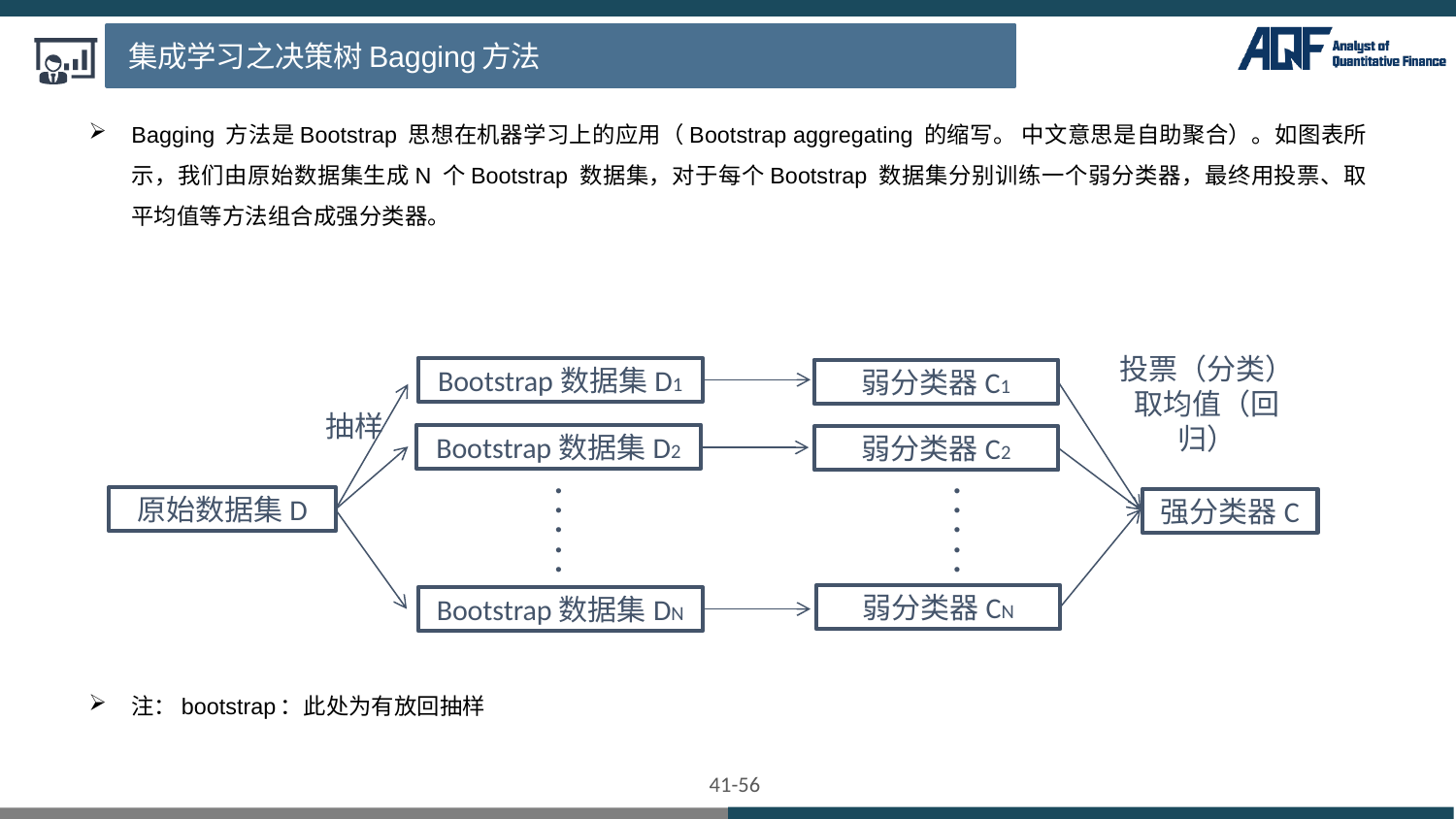

集成学习之决策树Bagging方法
Bagging 方法是Bootstrap 思想在机器学习上的应用（Bootstrap aggregating 的缩写。 中文意思是自助聚合）。如图表所示，我们由原始数据集生成N 个Bootstrap 数据集，对于每个Bootstrap 数据集分别训练一个弱分类器，最终用投票、取平均值等方法组合成强分类器。

注：bootstrap：此处为有放回抽样
Bootstrap数据集D1
弱分类器C1
投票（分类）
取均值（回归）
抽样
Bootstrap数据集D2
弱分类器C2
●
●
●
●
●

●
●
●
●
●

原始数据集D
强分类器C
弱分类器CN
Bootstrap数据集DN